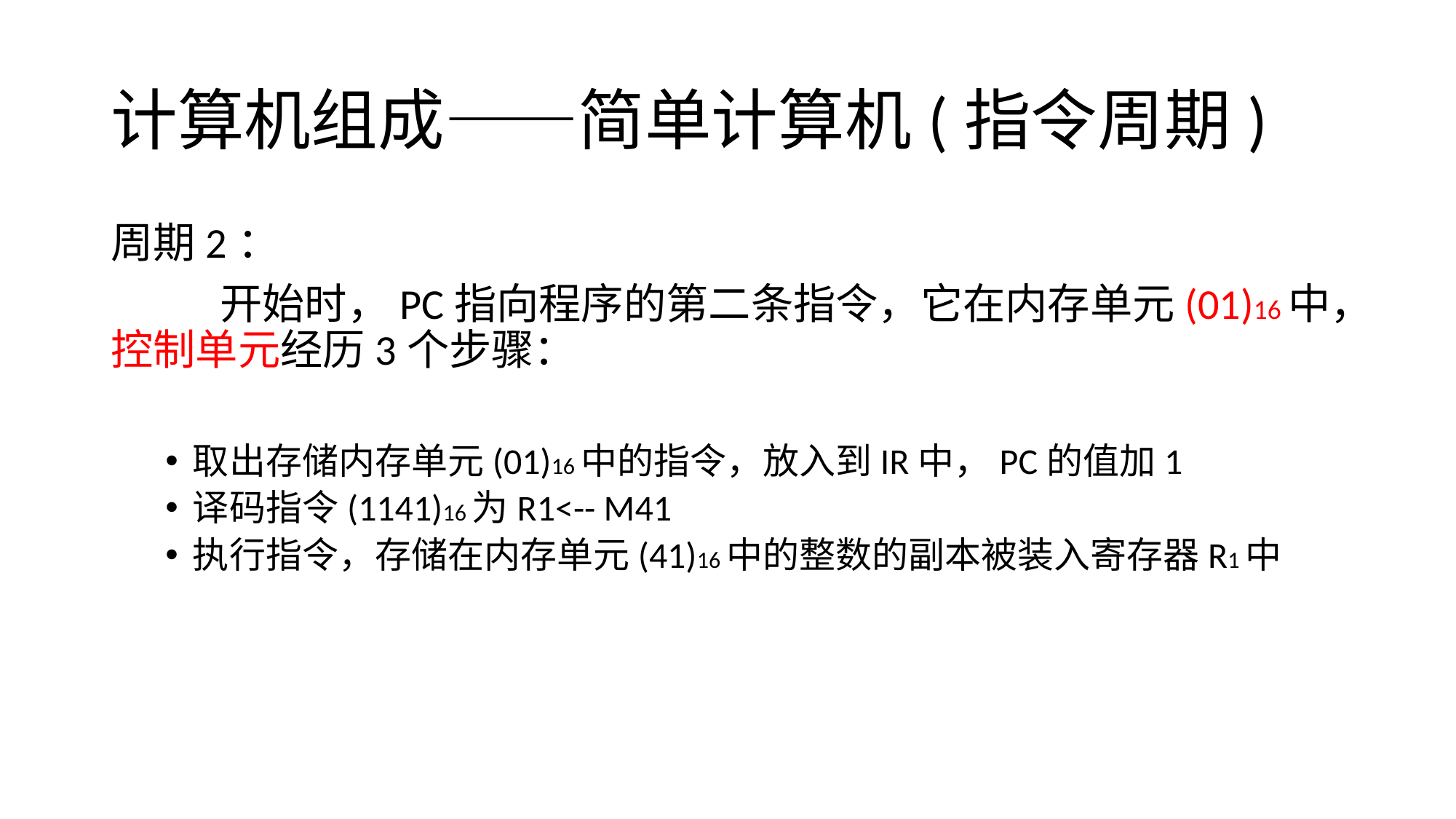

# 计算机组成——简单计算机(指令周期)
周期2：
	开始时，PC指向程序的第二条指令，它在内存单元(01)16中，控制单元经历3个步骤：

取出存储内存单元(01)16中的指令，放入到IR中，PC的值加1
译码指令(1141)16为R1<-- M41
执行指令，存储在内存单元(41)16中的整数的副本被装入寄存器R1中